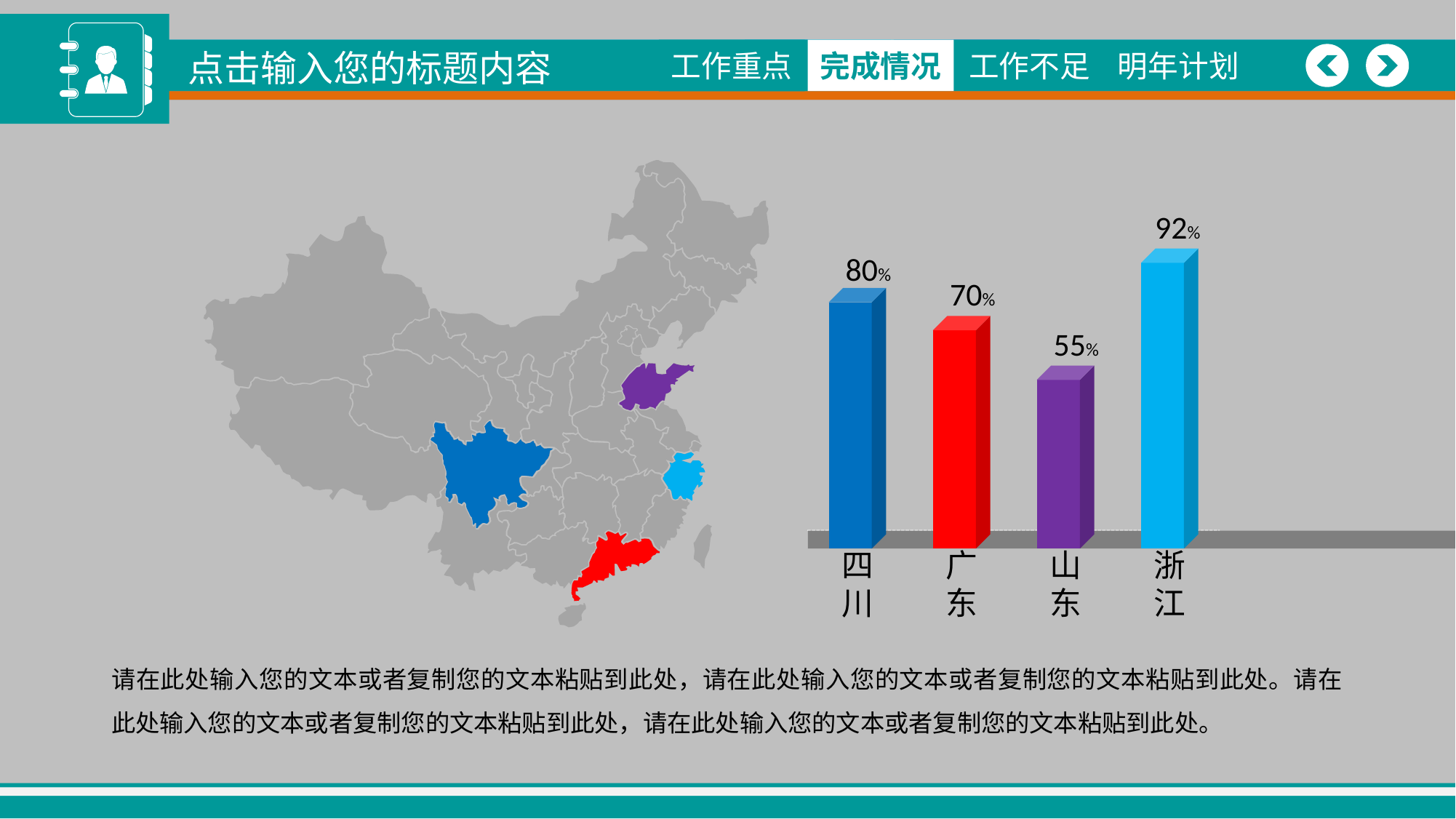

点击输入您的标题内容
图形
工作重点
图形
工作概述
完成情况
完成情况
工作不足
工作不足
明年计划
明年计划

92%
80%

70%

55%

四川
广东
山东
浙江
请在此处输入您的文本或者复制您的文本粘贴到此处，请在此处输入您的文本或者复制您的文本粘贴到此处。请在此处输入您的文本或者复制您的文本粘贴到此处，请在此处输入您的文本或者复制您的文本粘贴到此处。
13